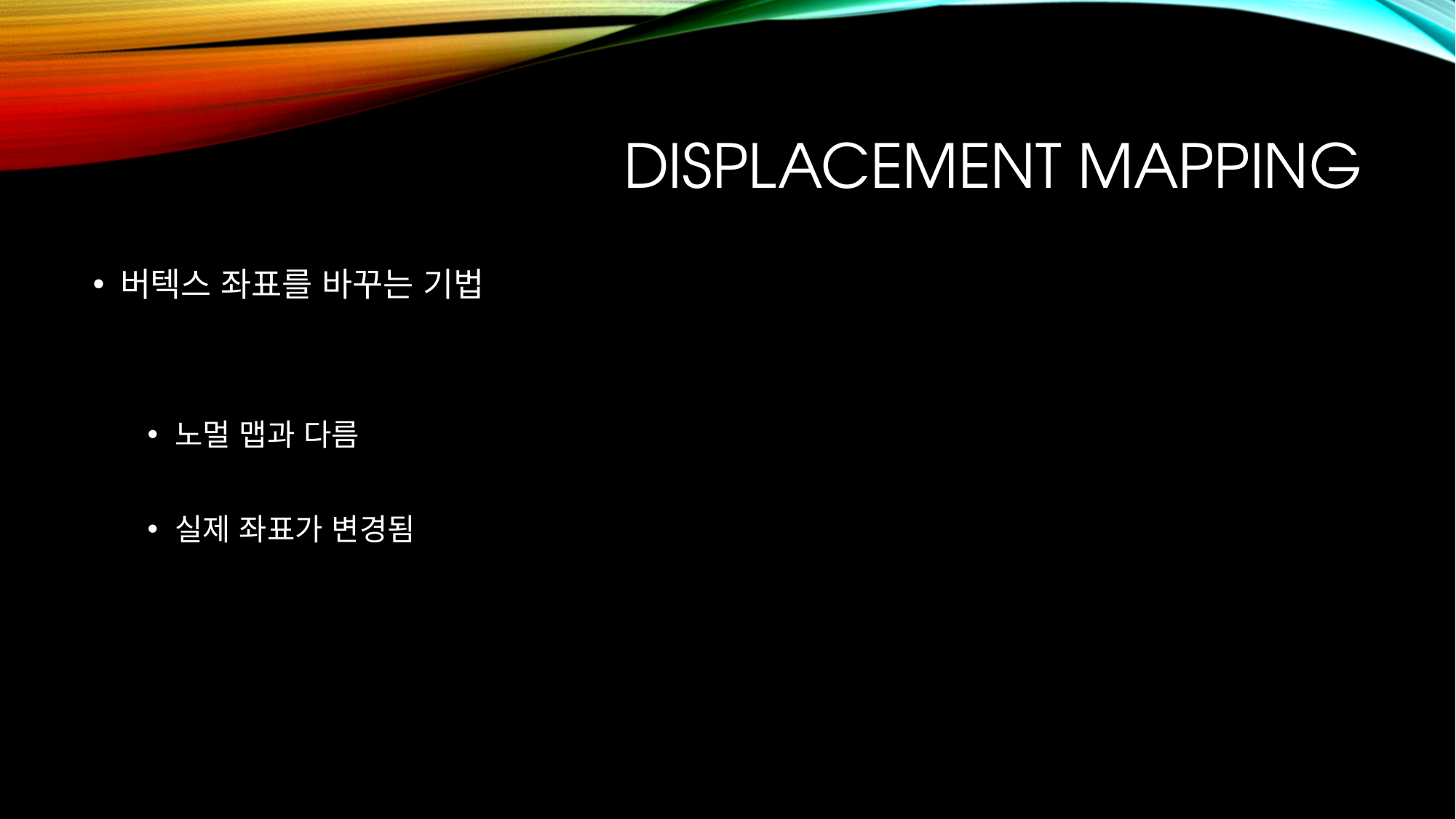

# Displacement Mapping
버텍스 좌표를 바꾸는 기법

노멀 맵과 다름

실제 좌표가 변경됨